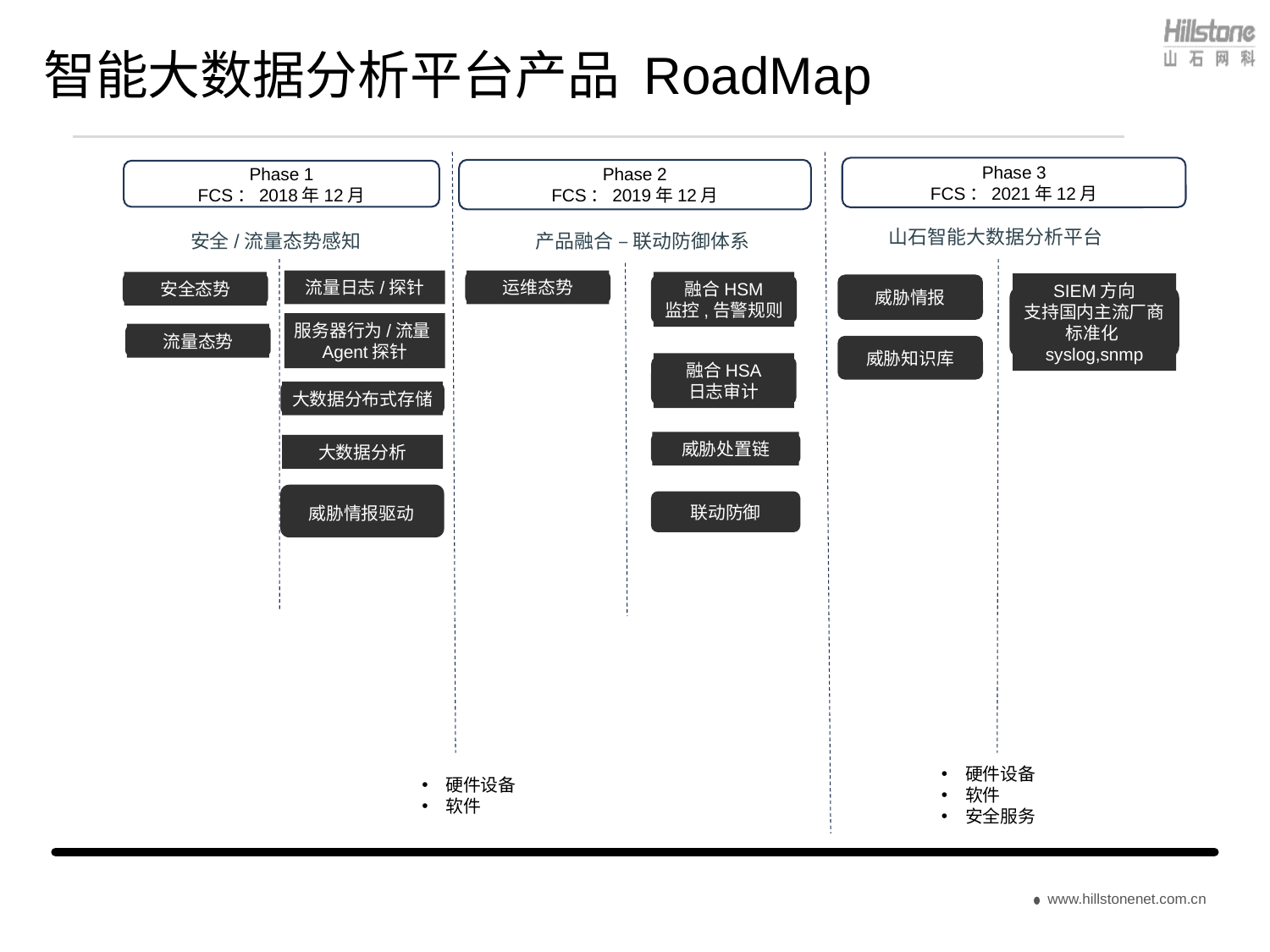

# 智能大数据分析平台产品 RoadMap

Phase 3
FCS：2021年12月

Phase 1
FCS：2018年12月

Phase 2
FCS：2019年12月

山石智能大数据分析平台
产品融合 – 联动防御体系
安全/流量态势感知

融合HSM
监控,告警规则

运维态势

安全态势

流量日志/探针
服务器行为/流量Agent探针
大数据分布式存储

大数据分析

威胁情报
SIEM方向
支持国内主流厂商
标准化syslog,snmp

流量态势

威胁知识库
融合HSA
日志审计

威胁处置链

威胁情报驱动
联动防御

硬件设备
软件
安全服务
硬件设备
软件